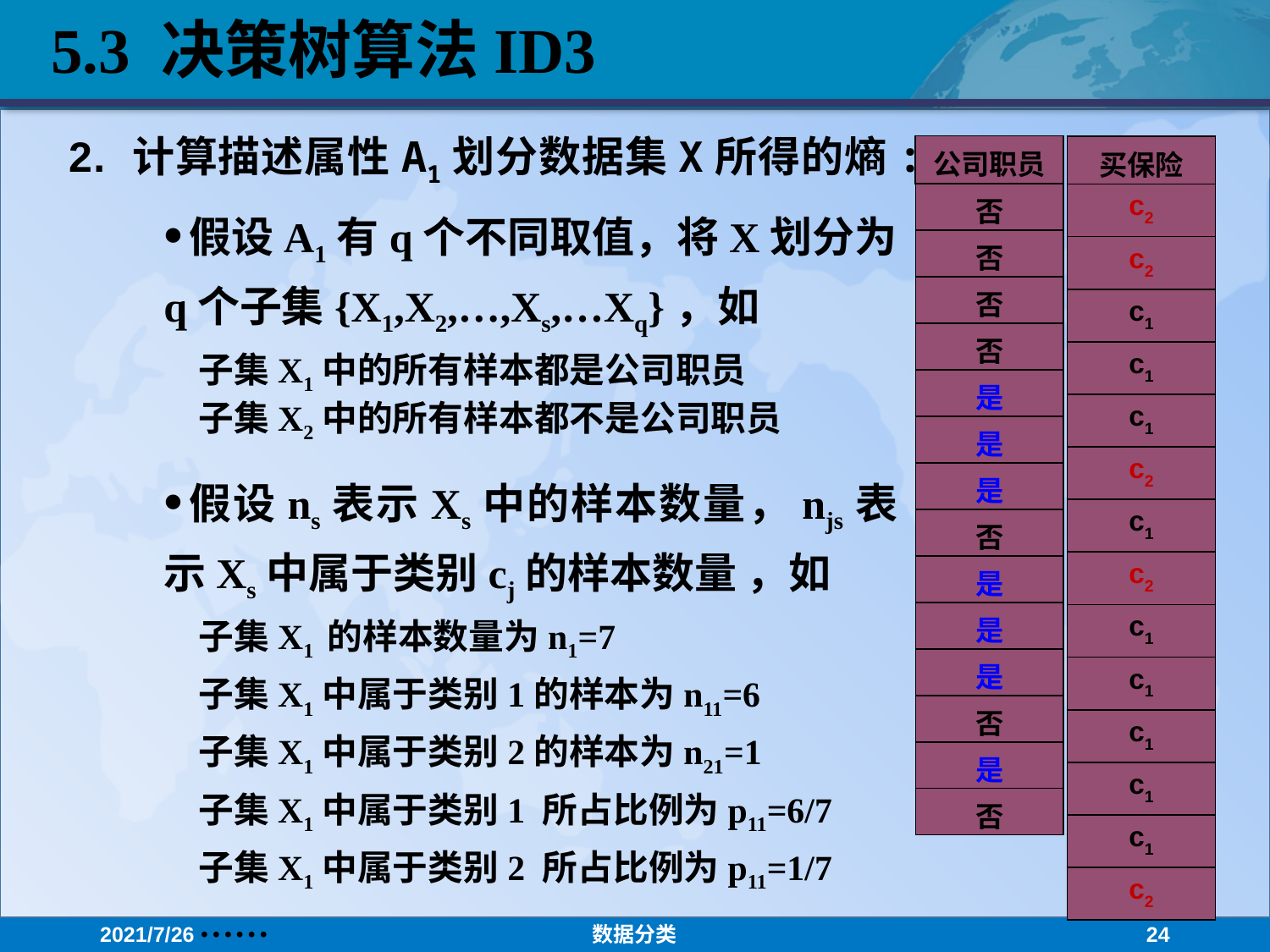

5.3 决策树算法ID3
计算描述属性A1划分数据集X所得的熵:
假设A1有q个不同取值，将X划分为q个子集{X1,X2,…,Xs,…Xq}，如
子集X1中的所有样本都是公司职员
子集X2中的所有样本都不是公司职员
假设ns表示Xs中的样本数量，njs表示Xs中属于类别cj的样本数量 ，如
子集X1 的样本数量为n1=7
子集X1中属于类别1的样本为n11=6
子集X1中属于类别2的样本为n21=1
子集X1中属于类别1 所占比例为p11=6/7
子集X1中属于类别2 所占比例为p11=1/7
……

| 公司职员 |
| --- |
| 否 |
| 否 |
| 否 |
| 否 |
| 是 |
| 是 |
| 是 |
| 否 |
| 是 |
| 是 |
| 是 |
| 否 |
| 是 |
| 否 |
| 买保险 |
| --- |
| c2 |
| c2 |
| c1 |
| c1 |
| c1 |
| c2 |
| c1 |
| c2 |
| c1 |
| c1 |
| c1 |
| c1 |
| c1 |
| c2 |
2021/7/26
数据分类
24